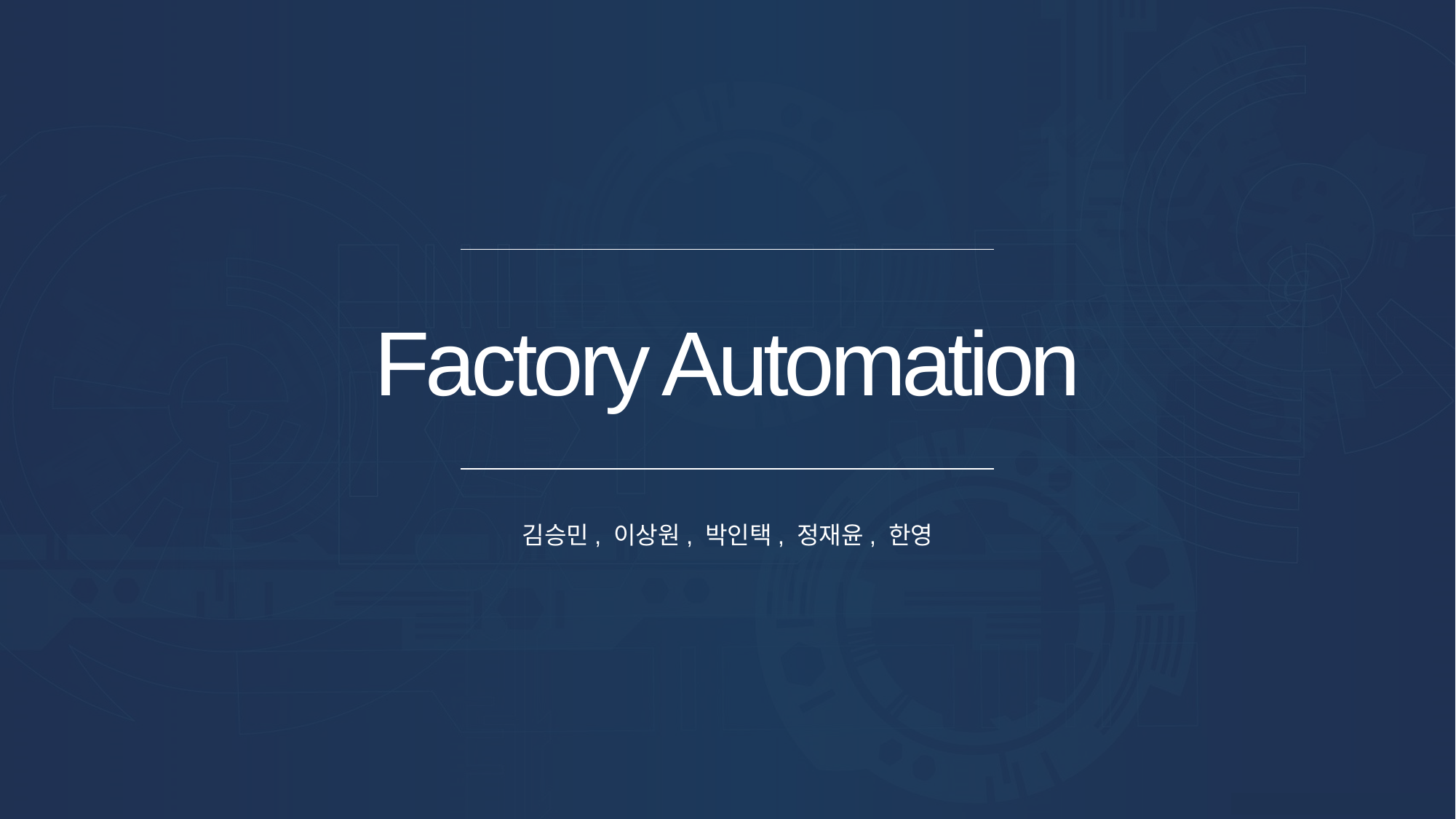

Factory Automation
김승민, 이상원, 박인택, 정재윤, 한영